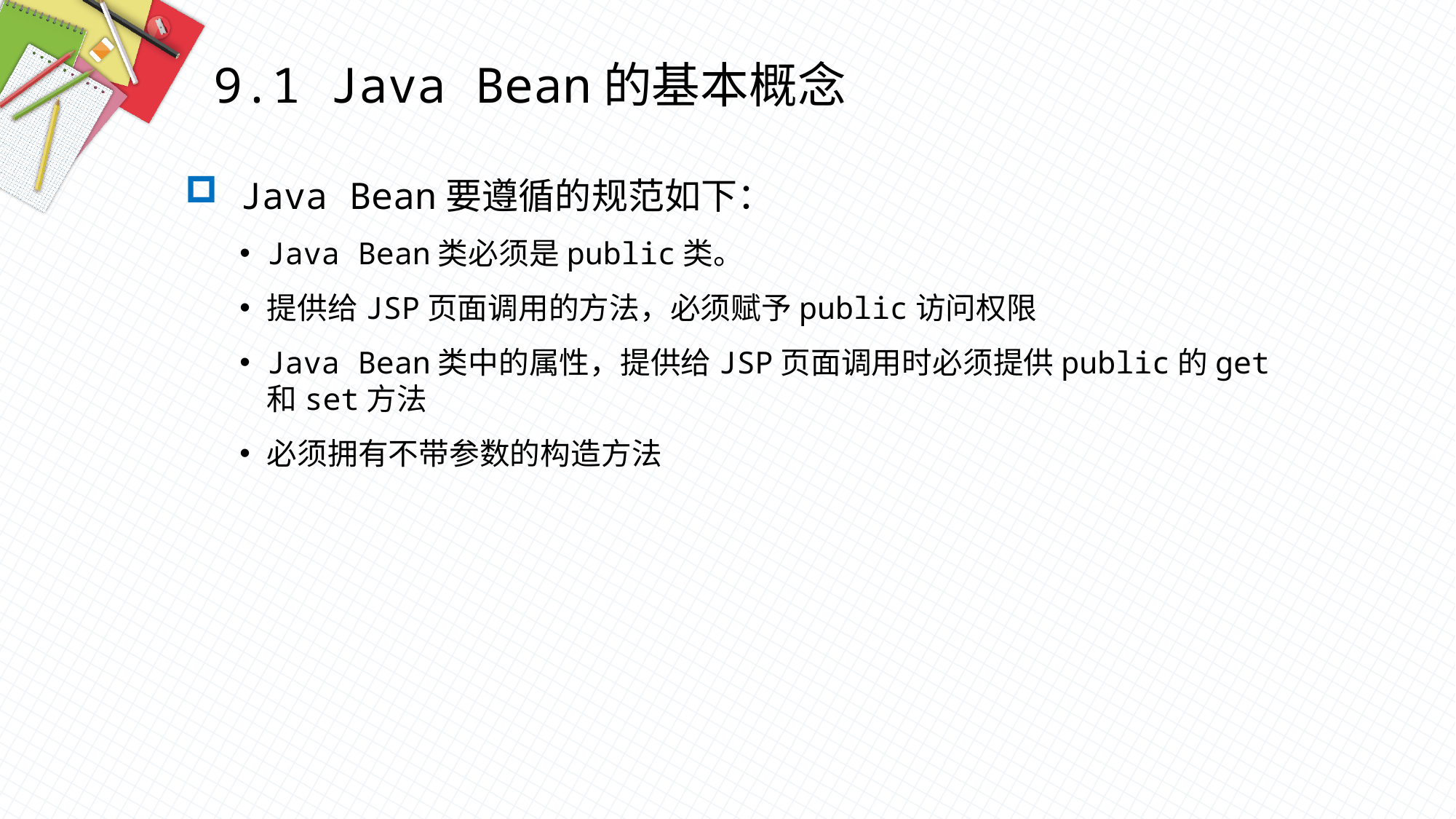

9.1 Java Bean的基本概念
 Java Bean要遵循的规范如下：
Java Bean类必须是public类。
提供给JSP页面调用的方法，必须赋予public访问权限
Java Bean类中的属性，提供给JSP页面调用时必须提供public的get和set方法
必须拥有不带参数的构造方法